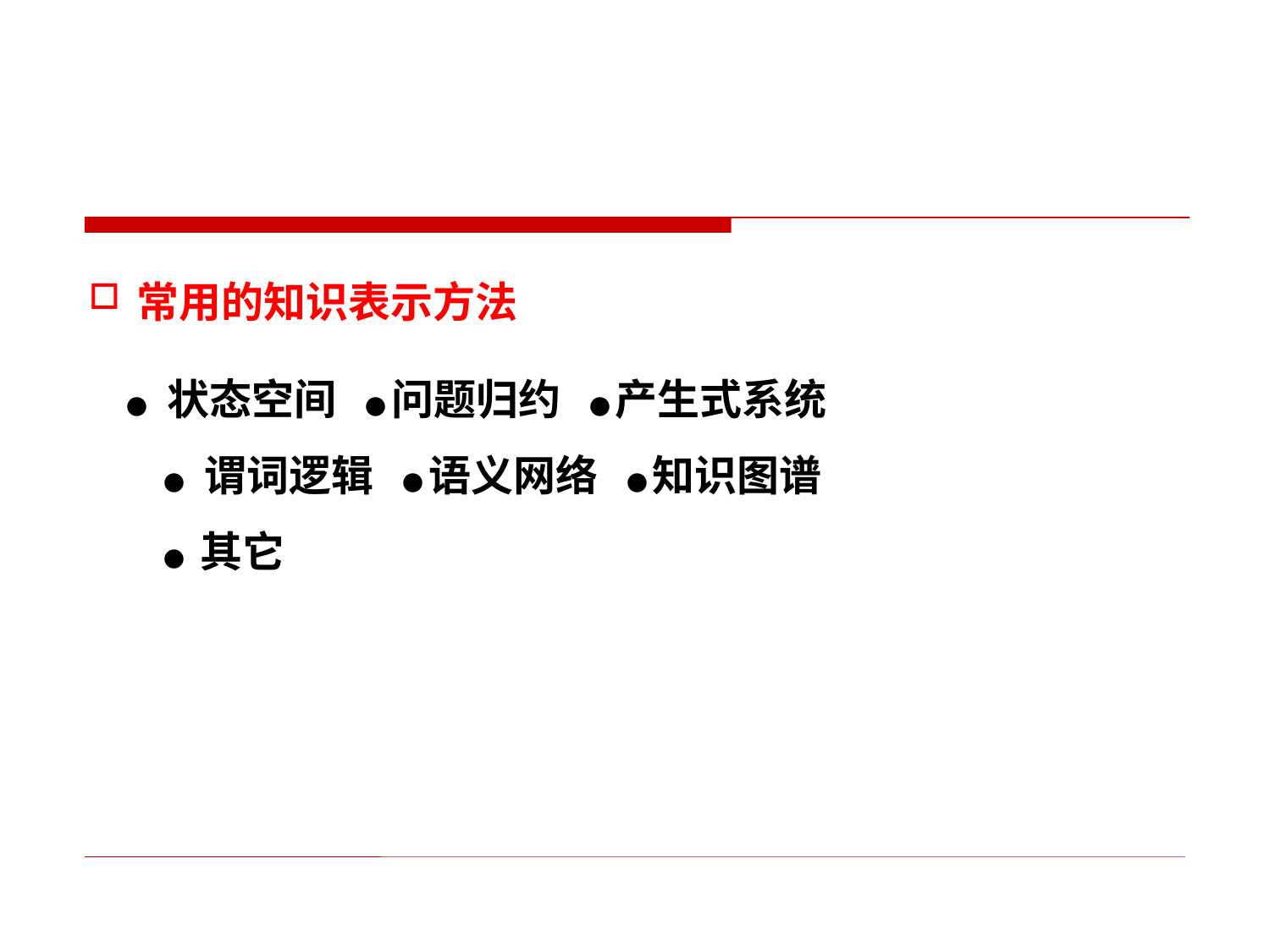

常用的知识表示方法
    ● 状态空间   ● 问题归约   ● 产生式系统
  ● 谓词逻辑   ● 语义网络   ● 知识图谱
  ●  其它